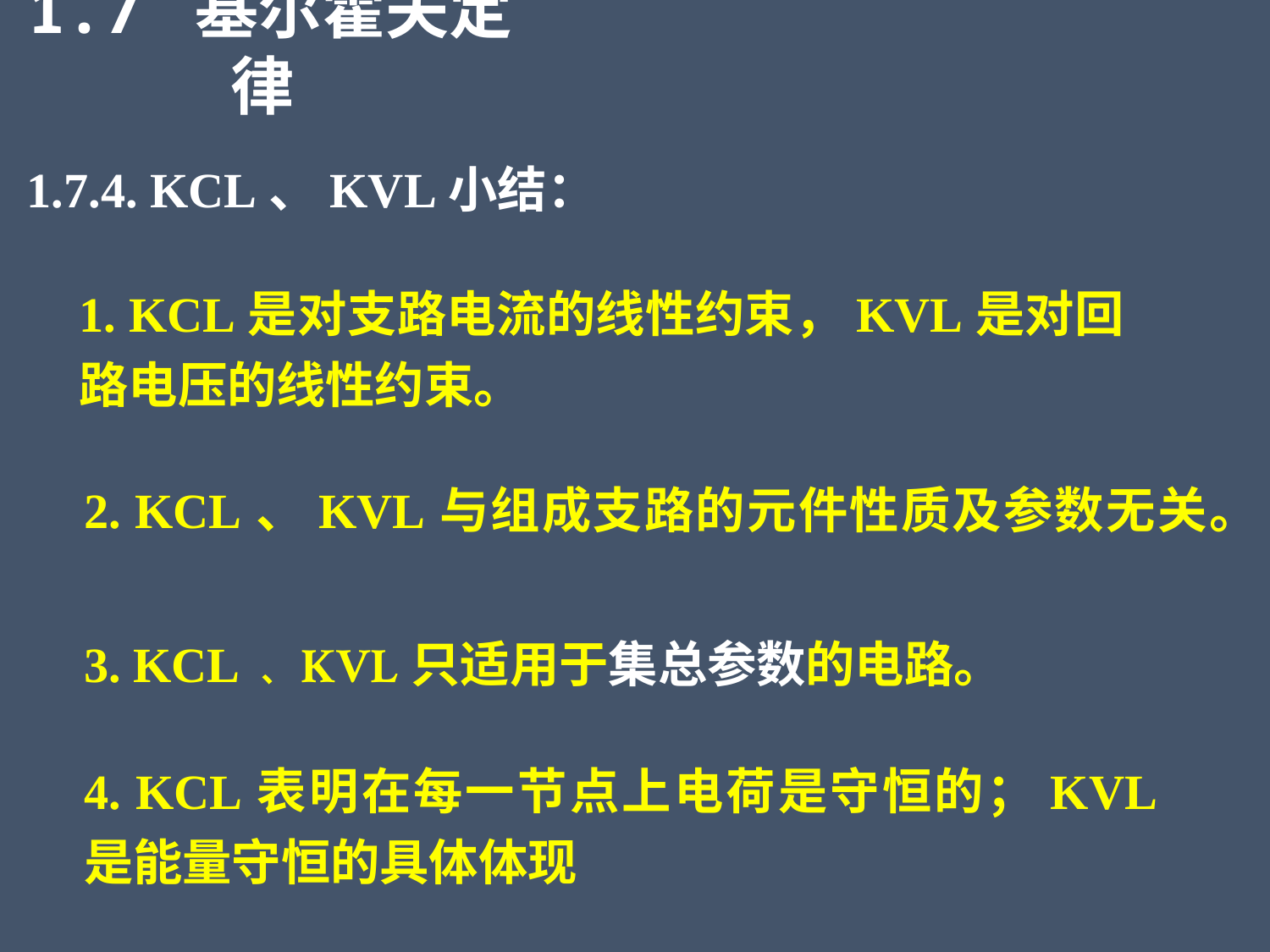

1.7 基尔霍夫定律
1.7.4. KCL、KVL小结：
1. KCL是对支路电流的线性约束，KVL是对回路电压的线性约束。
2. KCL、KVL与组成支路的元件性质及参数无关。
3. KCL 、KVL只适用于集总参数的电路。
4. KCL表明在每一节点上电荷是守恒的；KVL是能量守恒的具体体现